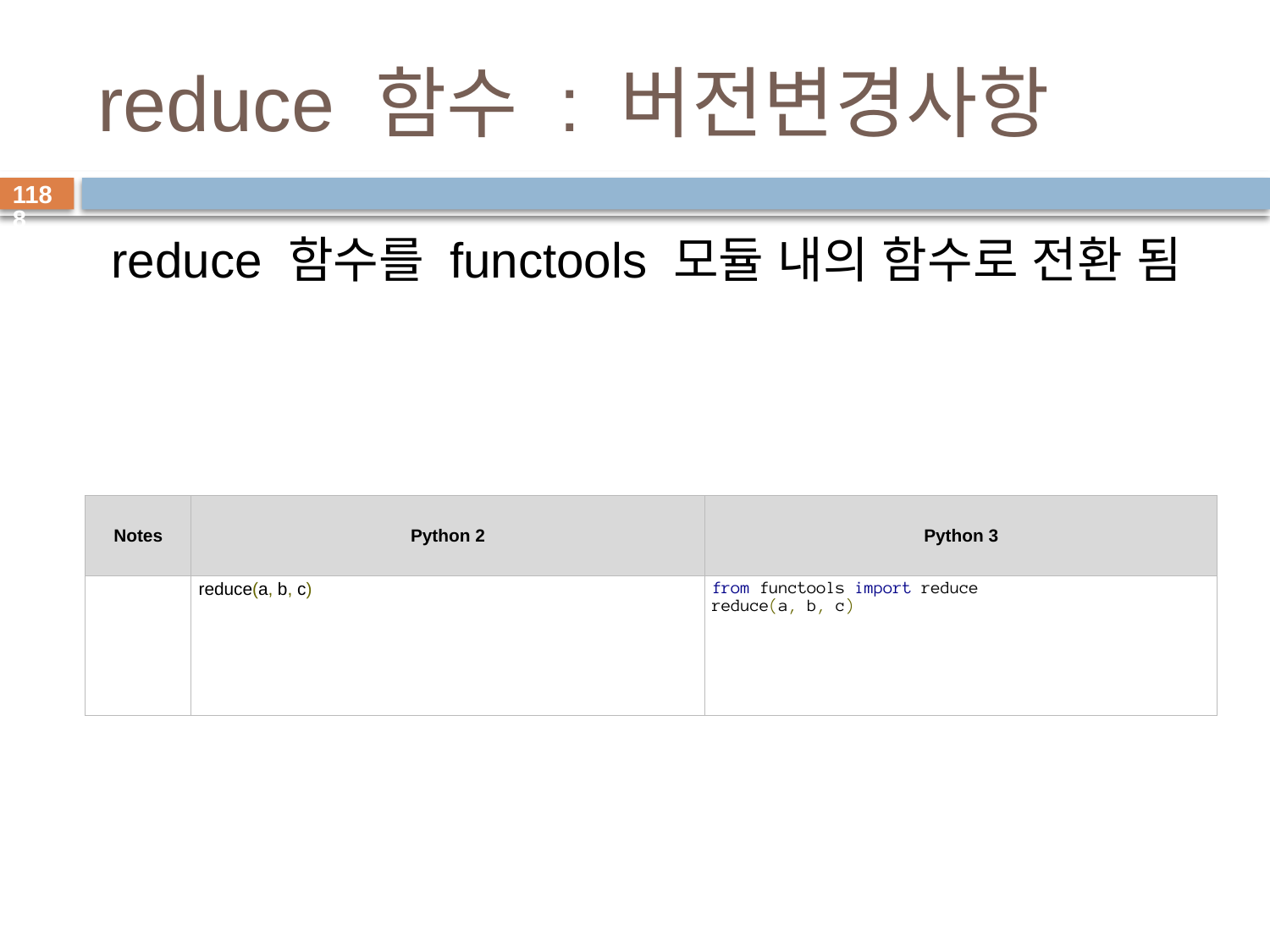

# reduce 함수 : 버전변경사항
1188
 reduce 함수를 functools 모듈 내의 함수로 전환 됨
| Notes | Python 2 | Python 3 |
| --- | --- | --- |
|  | reduce(a, b, c) | from functools import reduce reduce(a, b, c) |